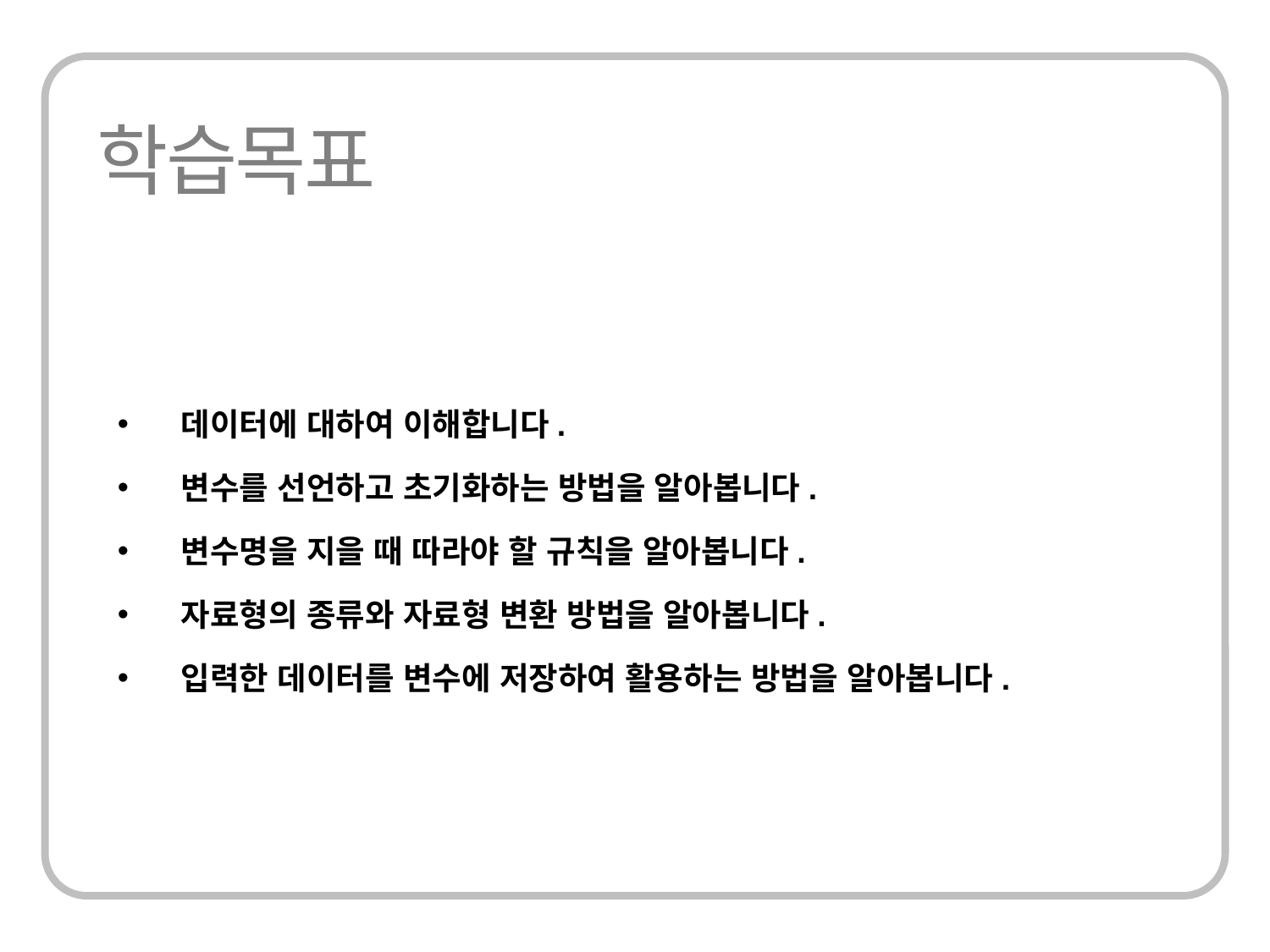

데이터에 대하여 이해합니다.
변수를 선언하고 초기화하는 방법을 알아봅니다.
변수명을 지을 때 따라야 할 규칙을 알아봅니다.
자료형의 종류와 자료형 변환 방법을 알아봅니다.
입력한 데이터를 변수에 저장하여 활용하는 방법을 알아봅니다.